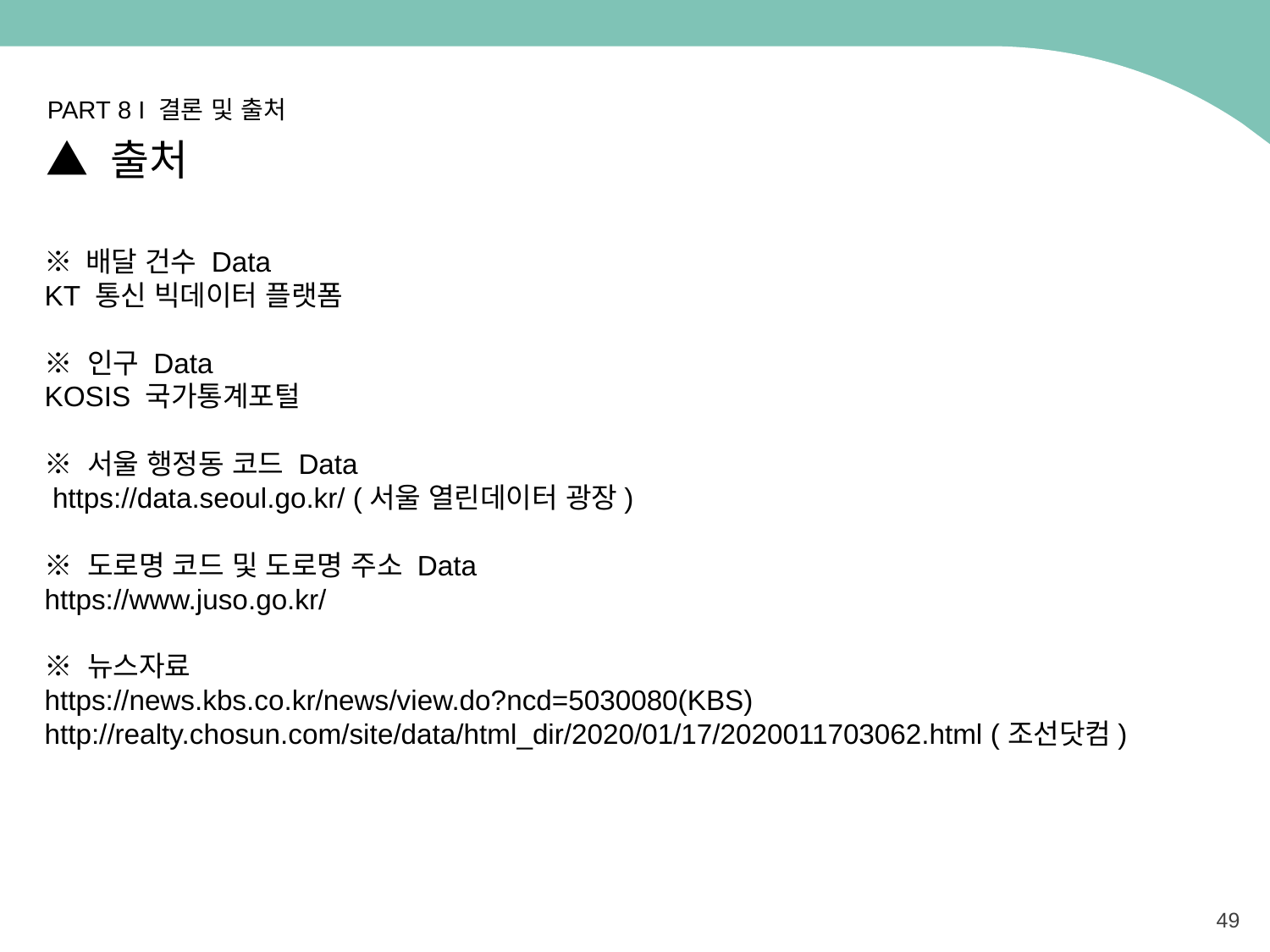

PART 8 I 결론 및 출처
▲ 출처
※ 배달 건수 Data
KT 통신 빅데이터 플랫폼

※ 인구 Data
KOSIS 국가통계포털

※ 서울 행정동 코드 Data
 https://data.seoul.go.kr/ (서울 열린데이터 광장)

※ 도로명 코드 및 도로명 주소 Data
https://www.juso.go.kr/

※ 뉴스자료
https://news.kbs.co.kr/news/view.do?ncd=5030080(KBS)
http://realty.chosun.com/site/data/html_dir/2020/01/17/2020011703062.html (조선닷컴)

49